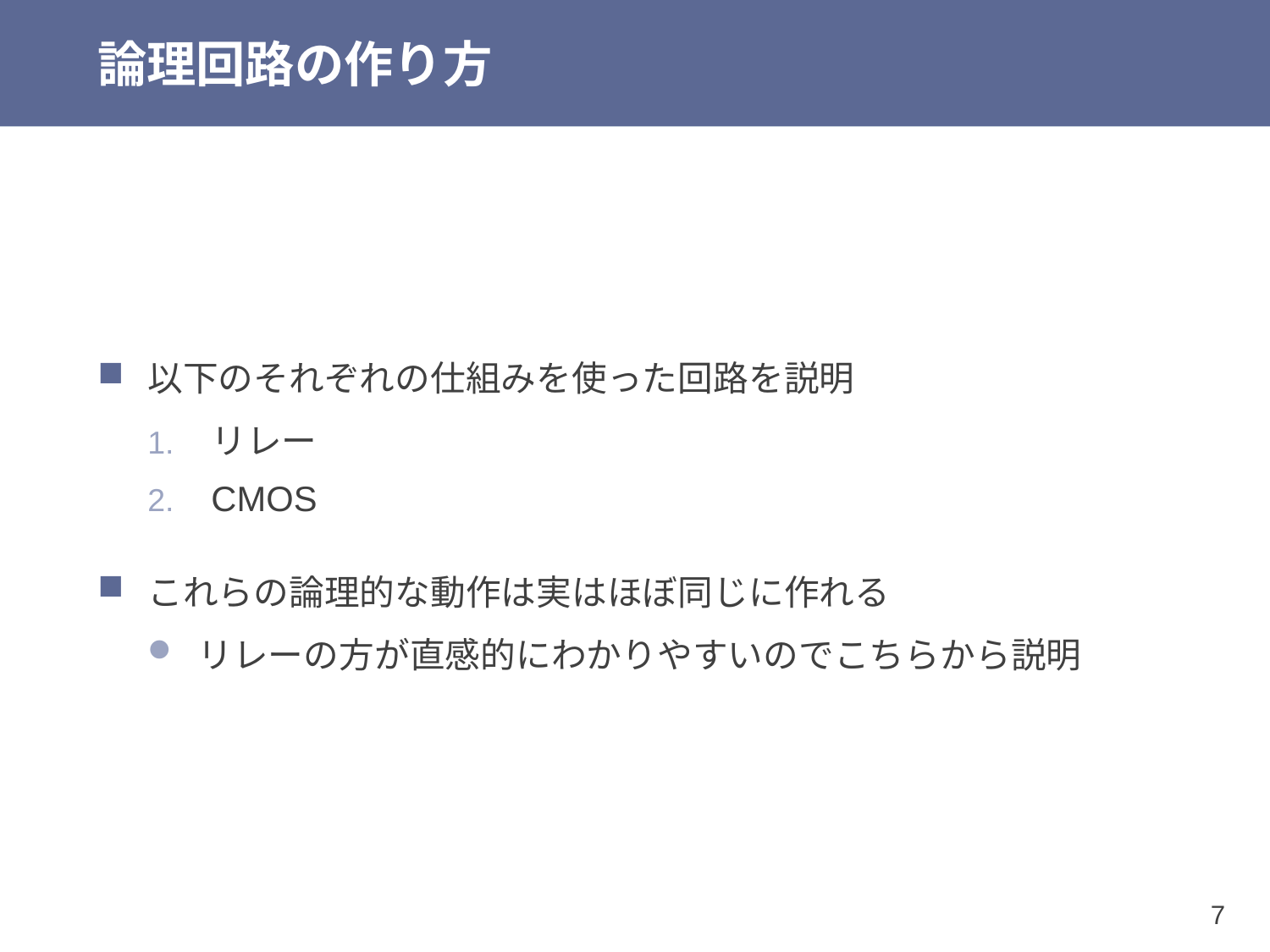

# 論理回路の作り方
以下のそれぞれの仕組みを使った回路を説明
リレー
CMOS
これらの論理的な動作は実はほぼ同じに作れる
リレーの方が直感的にわかりやすいのでこちらから説明